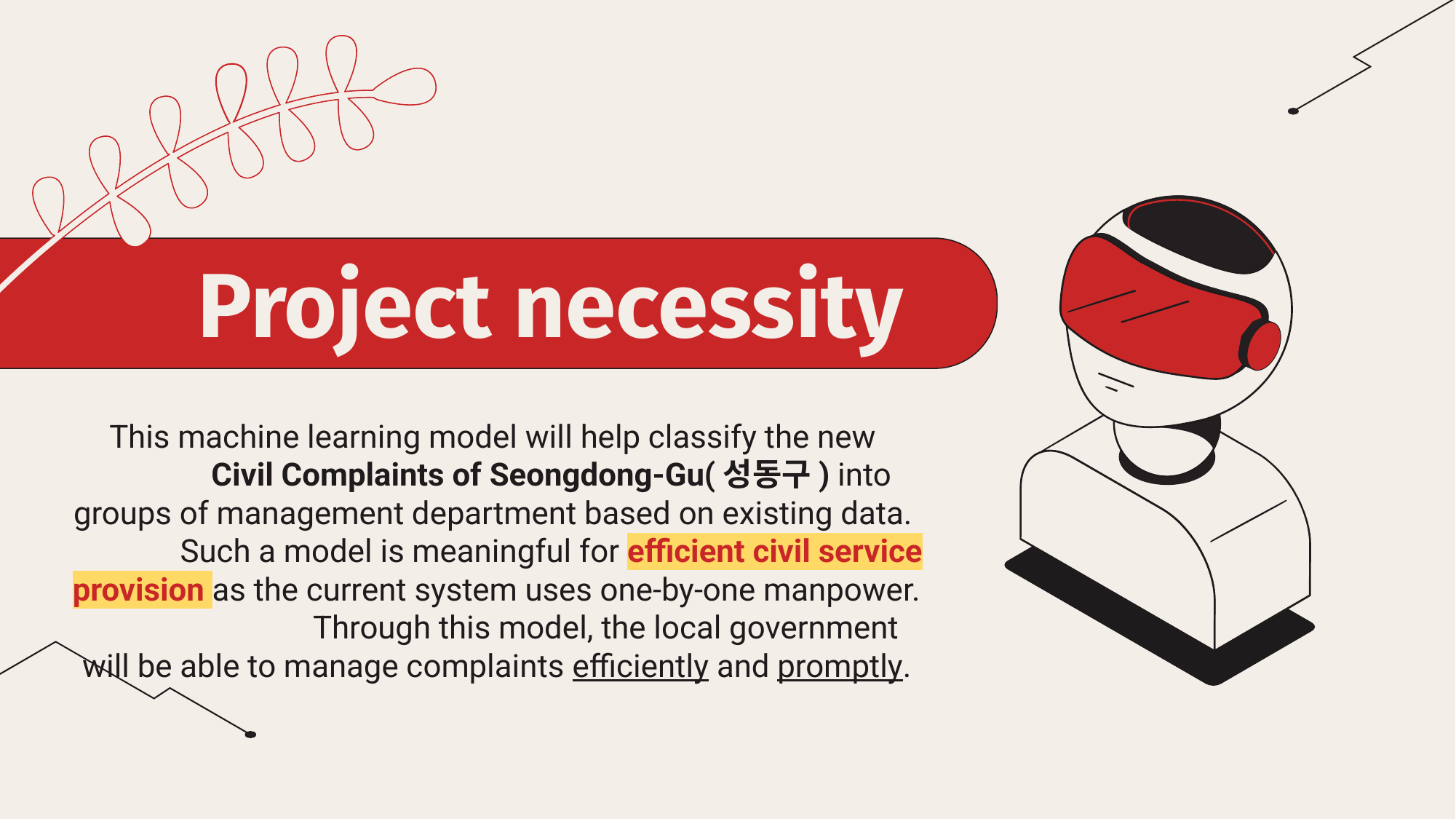

# Project necessity
This machine learning model will help classify the new 	Civil Complaints of Seongdong-Gu(성동구) into groups of management department based on existing data. 	Such a model is meaningful for efficient civil service provision as the current system uses one-by-one manpower. 		Through this model, the local government will be able to manage complaints efficiently and promptly.